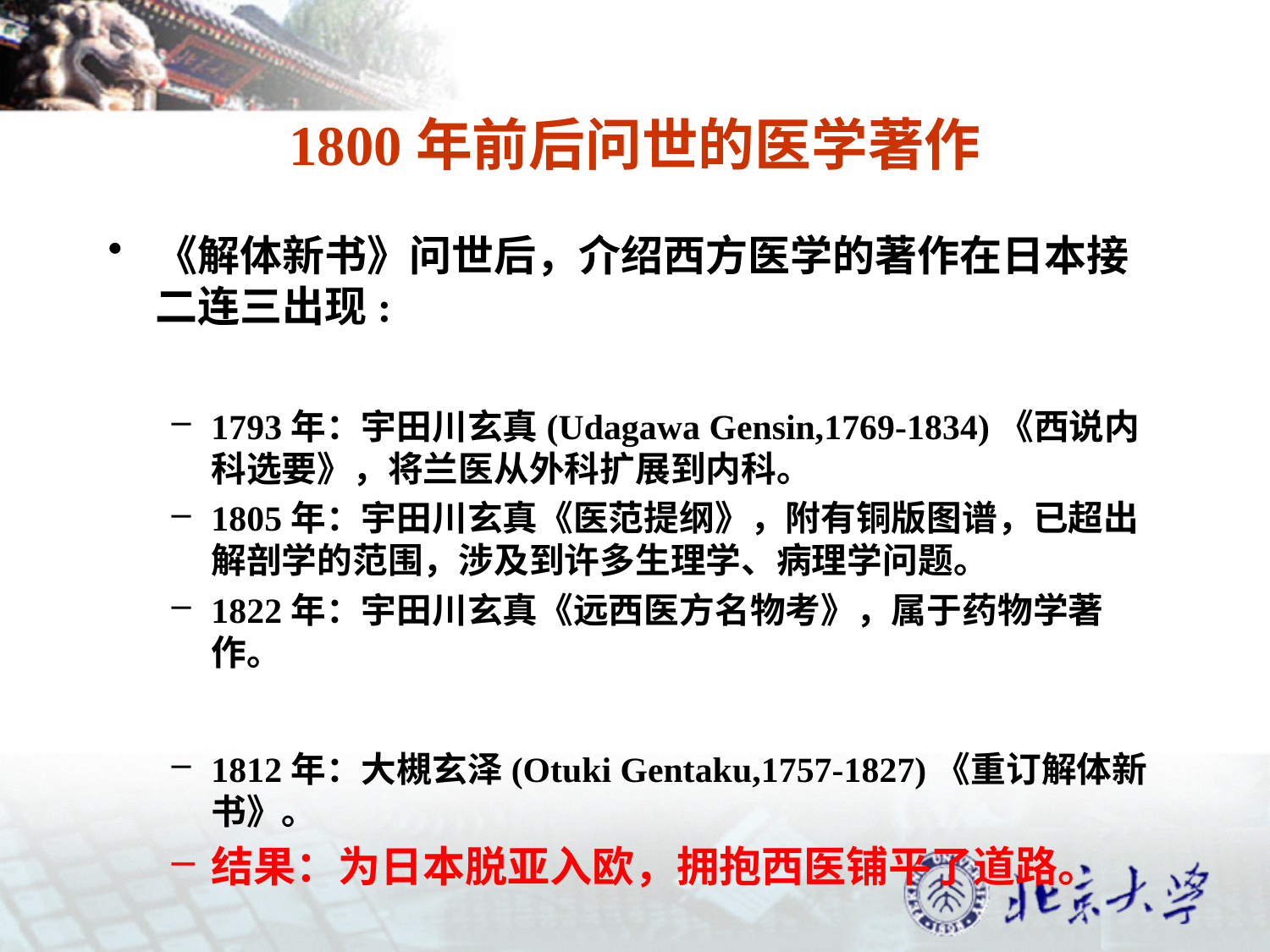

# 1800年前后问世的医学著作
《解体新书》问世后，介绍西方医学的著作在日本接二连三出现:

1793年：宇田川玄真(Udagawa Gensin,1769-1834)《西说内科选要》，将兰医从外科扩展到内科。
1805年：宇田川玄真《医范提纲》，附有铜版图谱，已超出解剖学的范围，涉及到许多生理学、病理学问题。
1822年：宇田川玄真《远西医方名物考》，属于药物学著作。

1812年：大槻玄泽(Otuki Gentaku,1757-1827)《重订解体新书》。
结果：为日本脱亚入欧，拥抱西医铺平了道路。